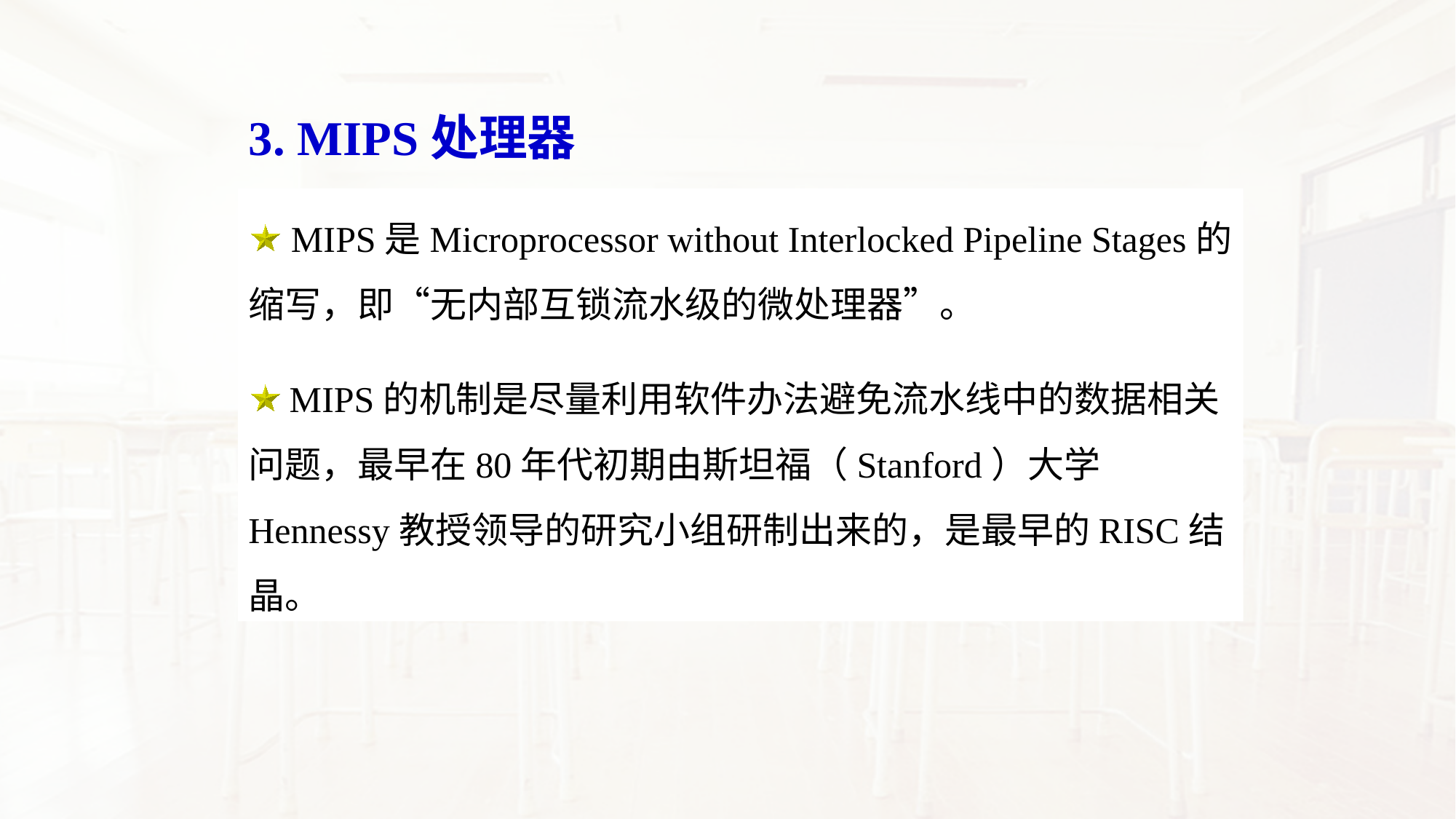

# 3. MIPS处理器
 MIPS是Microprocessor without Interlocked Pipeline Stages的缩写，即“无内部互锁流水级的微处理器”。
 MIPS的机制是尽量利用软件办法避免流水线中的数据相关问题，最早在80年代初期由斯坦福（Stanford）大学Hennessy教授领导的研究小组研制出来的，是最早的RISC结晶。